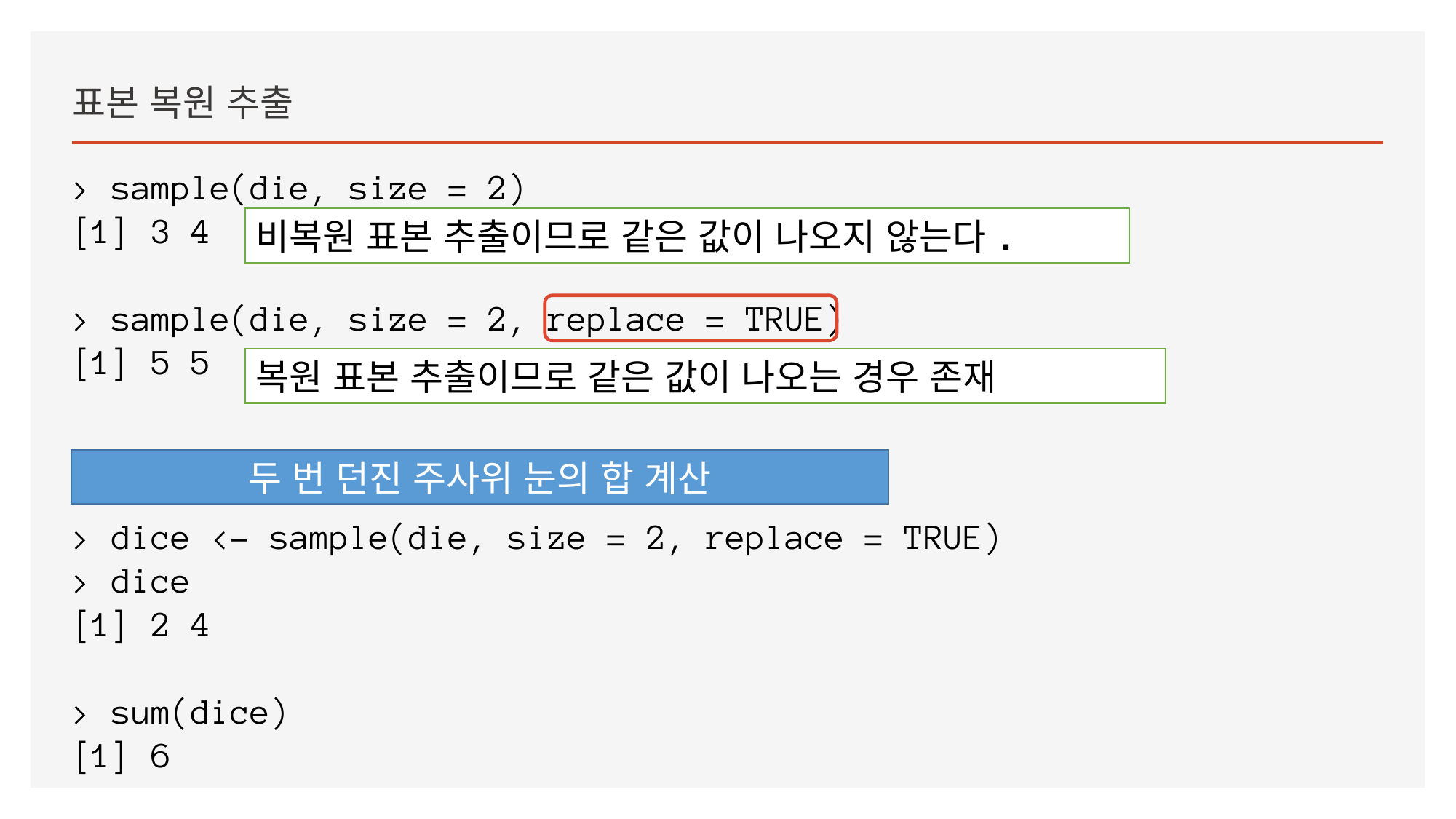

표본 복원 추출
> sample(die, size = 2)
[1] 3 4

> sample(die, size = 2, replace = TRUE)
[1] 5 5

> dice <- sample(die, size = 2, replace = TRUE)
> dice
[1] 2 4

> sum(dice)
[1] 6

비복원 표본 추출이므로 같은 값이 나오지 않는다.

복원 표본 추출이므로 같은 값이 나오는 경우 존재
두 번 던진 주사위 눈의 합 계산